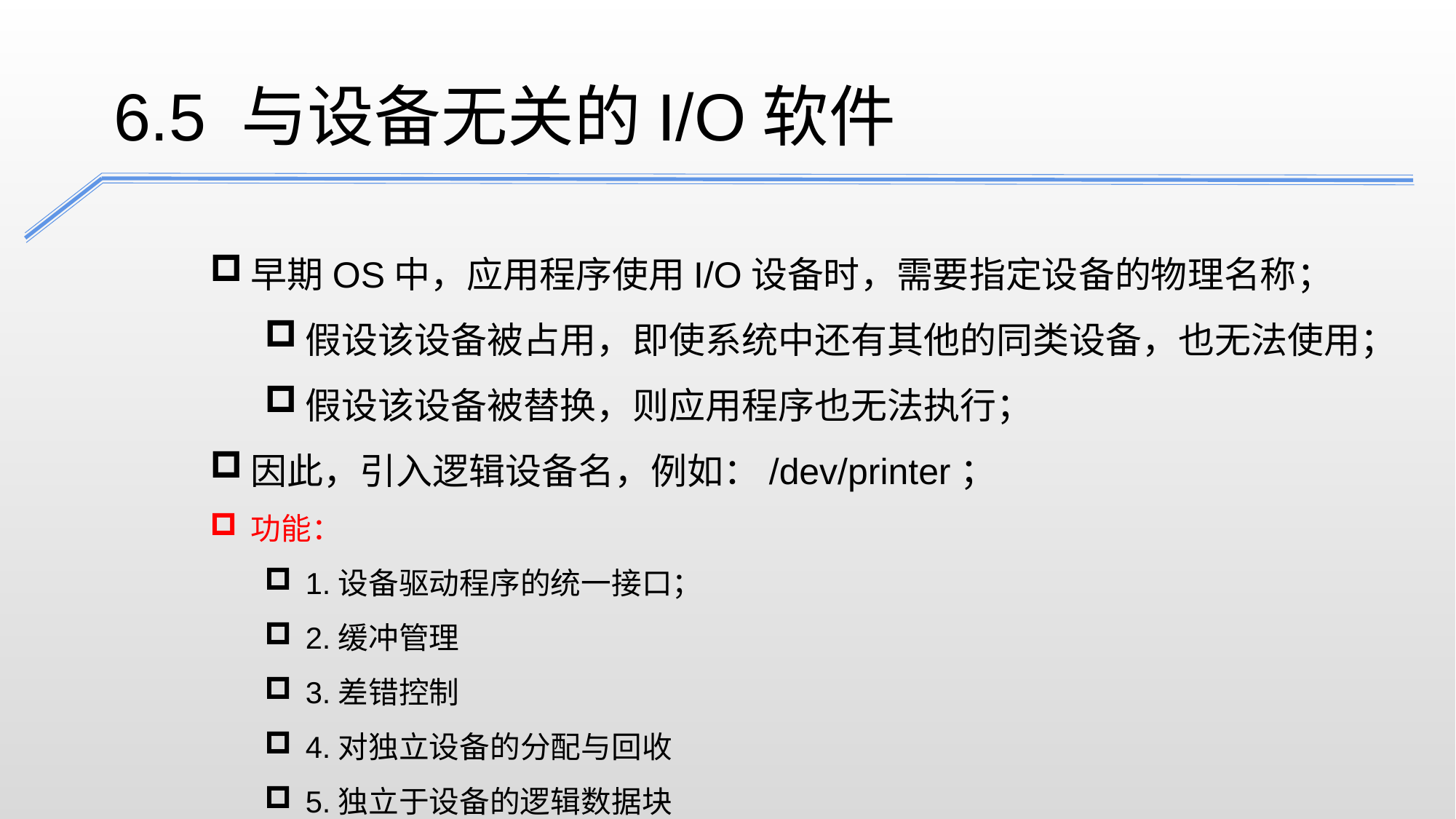

6.5 与设备无关的I/O软件
早期OS中，应用程序使用I/O设备时，需要指定设备的物理名称；
假设该设备被占用，即使系统中还有其他的同类设备，也无法使用；
假设该设备被替换，则应用程序也无法执行；
因此，引入逻辑设备名，例如：/dev/printer；
功能：
1.设备驱动程序的统一接口；
2.缓冲管理
3.差错控制
4.对独立设备的分配与回收
5.独立于设备的逻辑数据块